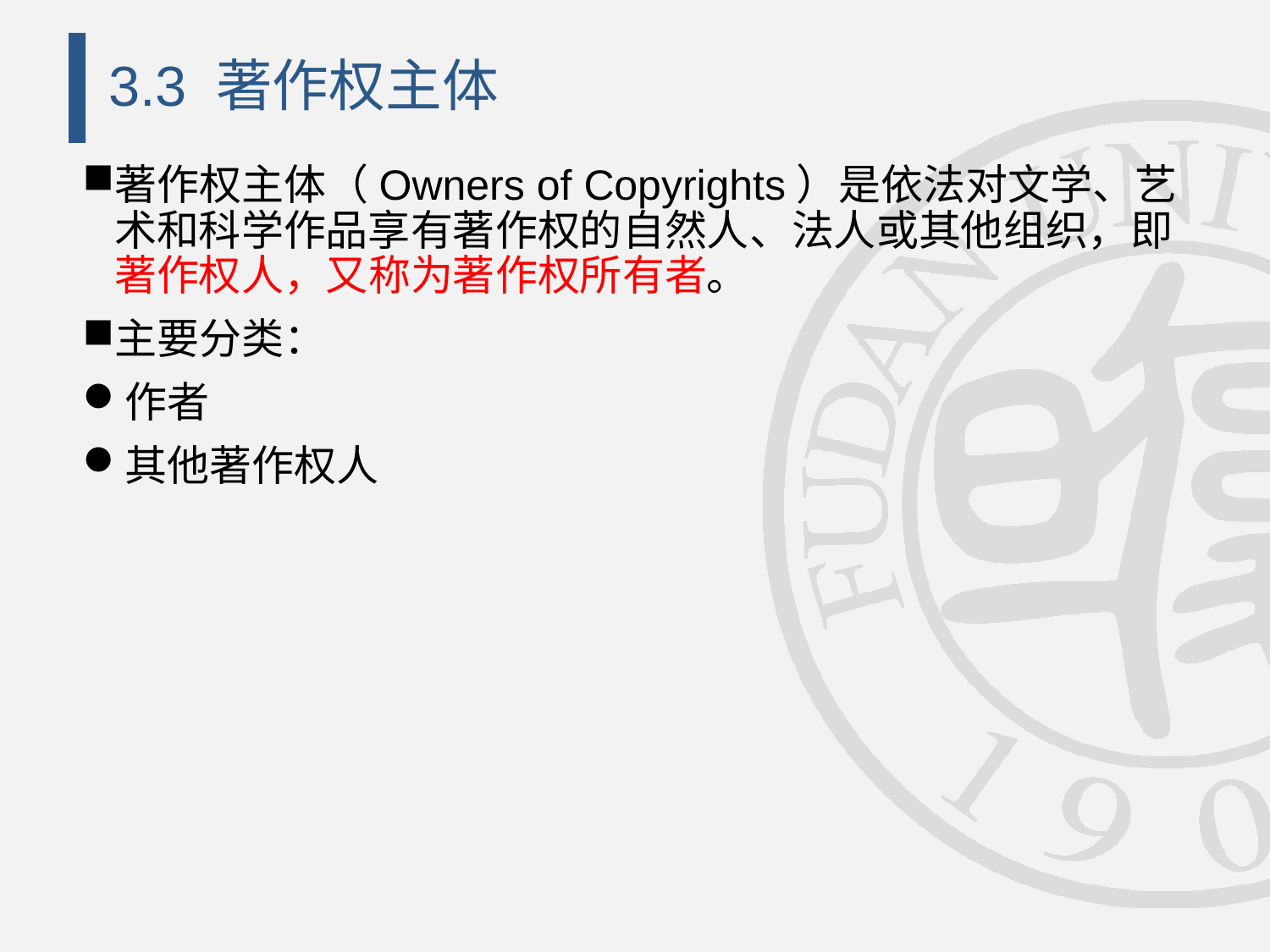

# 3.3 著作权主体
著作权主体（Owners of Copyrights）是依法对文学、艺术和科学作品享有著作权的自然人、法人或其他组织，即著作权人，又称为著作权所有者。
主要分类：
作者
其他著作权人